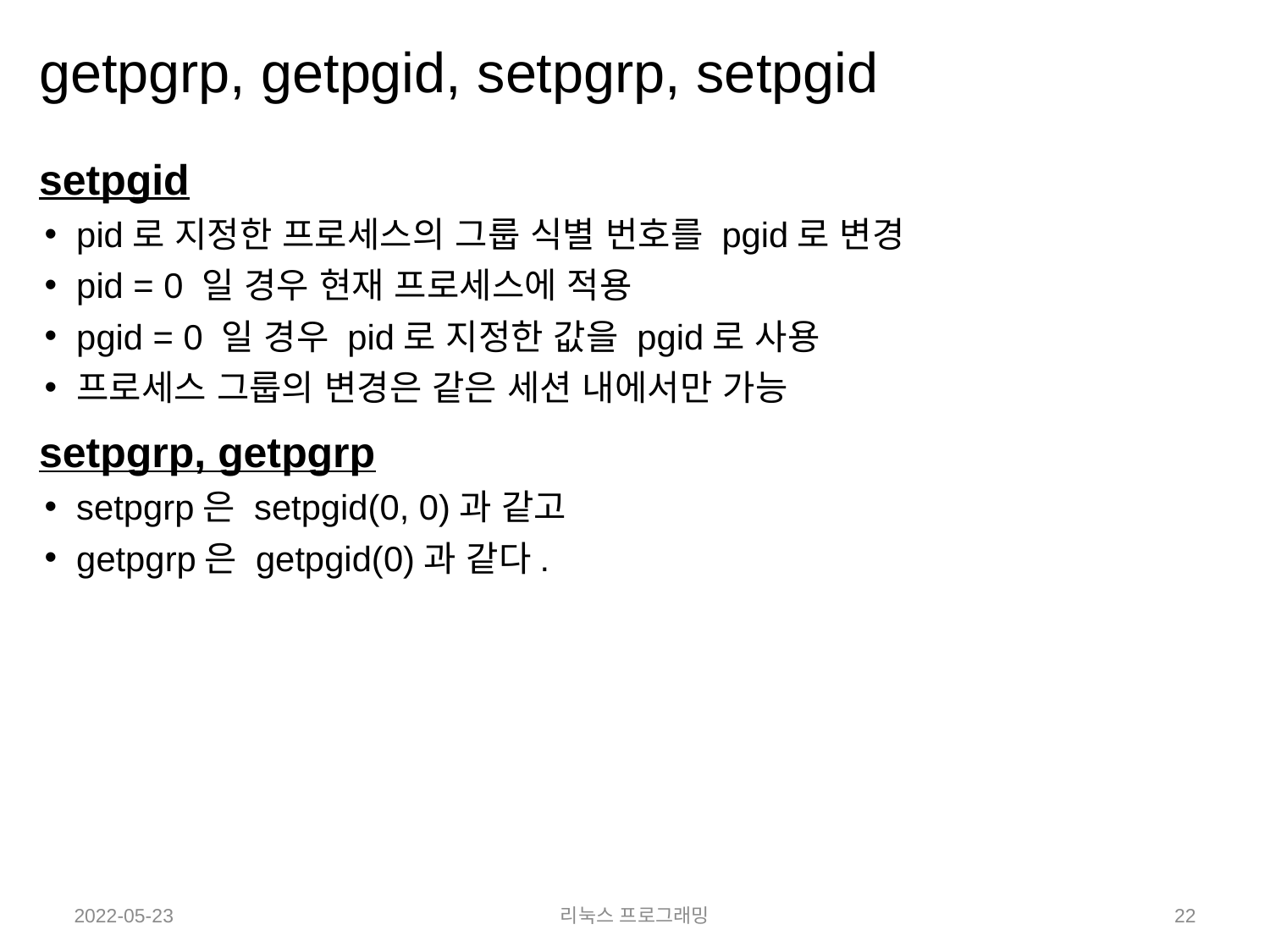

# getpgrp, getpgid, setpgrp, setpgid
setpgid
pid로 지정한 프로세스의 그룹 식별 번호를 pgid로 변경
pid = 0 일 경우 현재 프로세스에 적용
pgid = 0 일 경우 pid로 지정한 값을 pgid로 사용
프로세스 그룹의 변경은 같은 세션 내에서만 가능
setpgrp, getpgrp
setpgrp은 setpgid(0, 0)과 같고
getpgrp은 getpgid(0)과 같다.

2022-05-23
리눅스 프로그래밍
22